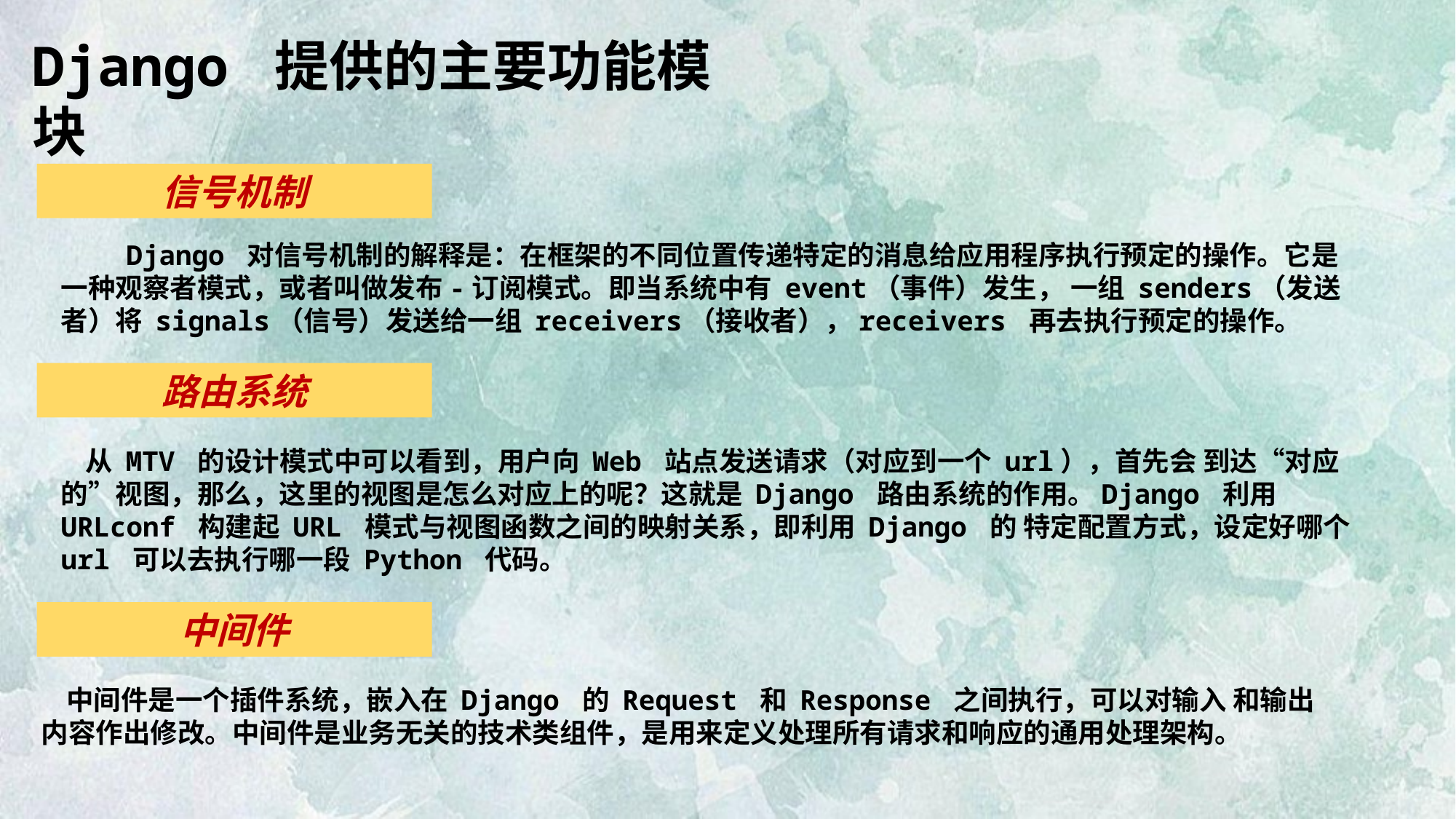

Django 提供的主要功能模块
信号机制
    Django 对信号机制的解释是：在框架的不同位置传递特定的消息给应用程序执行预定的操作。它是一种观察者模式，或者叫做发布-订阅模式。即当系统中有 event（事件）发生， 一组 senders（发送者）将 signals（信号）发送给一组 receivers（接收者），receivers 再去执行预定的操作。
路由系统
   从 MTV 的设计模式中可以看到，用户向 Web 站点发送请求（对应到一个 url），首先会 到达“对应的”视图，那么，这里的视图是怎么对应上的呢？这就是 Django 路由系统的作用。Django 利用 URLconf 构建起 URL 模式与视图函数之间的映射关系，即利用 Django 的 特定配置方式，设定好哪个 url 可以去执行哪一段 Python 代码。
中间件
   中间件是一个插件系统，嵌入在 Django 的 Request 和 Response 之间执行，可以对输入 和输出内容作出修改。中间件是业务无关的技术类组件，是用来定义处理所有请求和响应的通用处理架构。